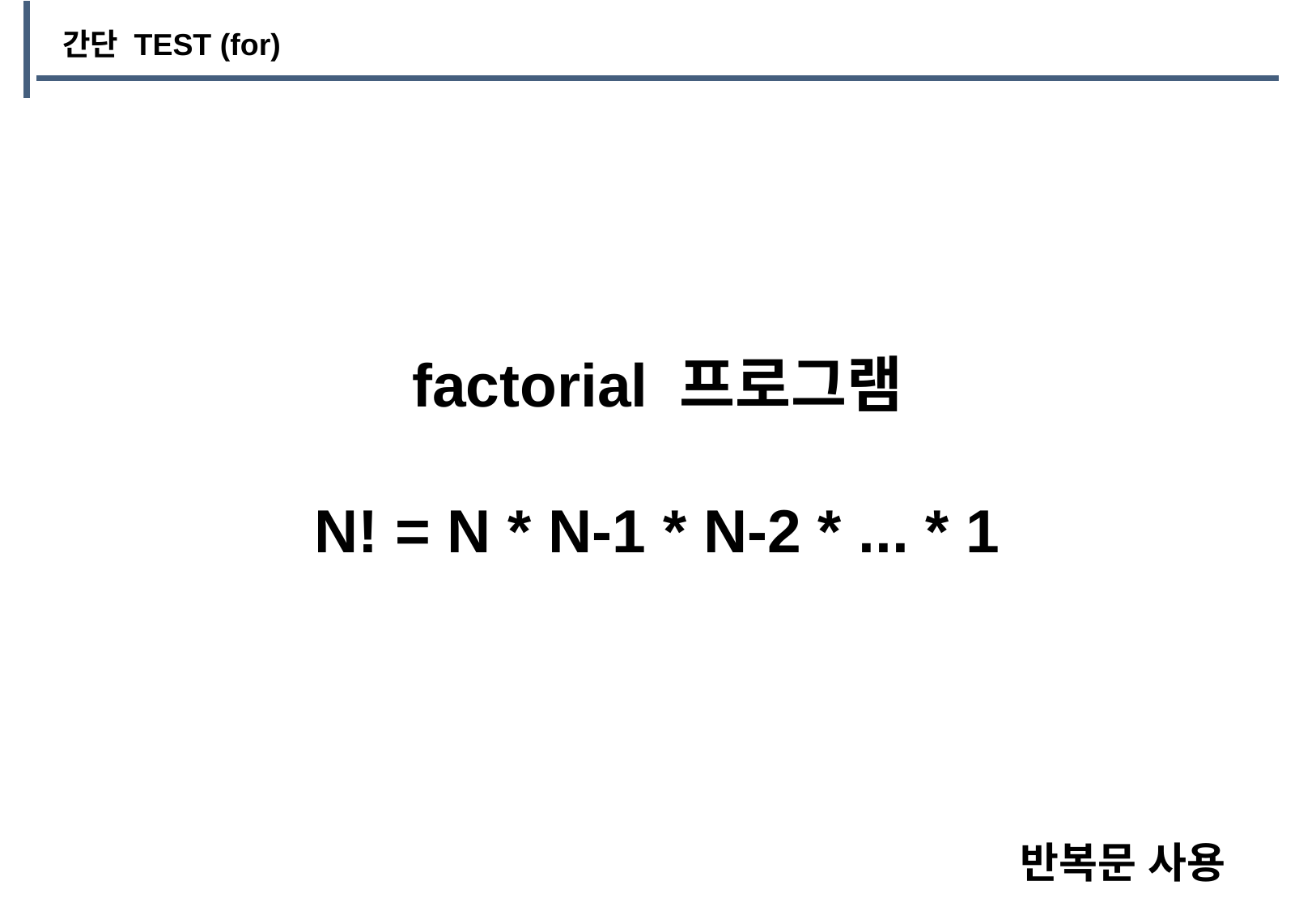

간단 TEST (for)

factorial 프로그램

N! = N * N-1 * N-2 * ... * 1
반복문 사용